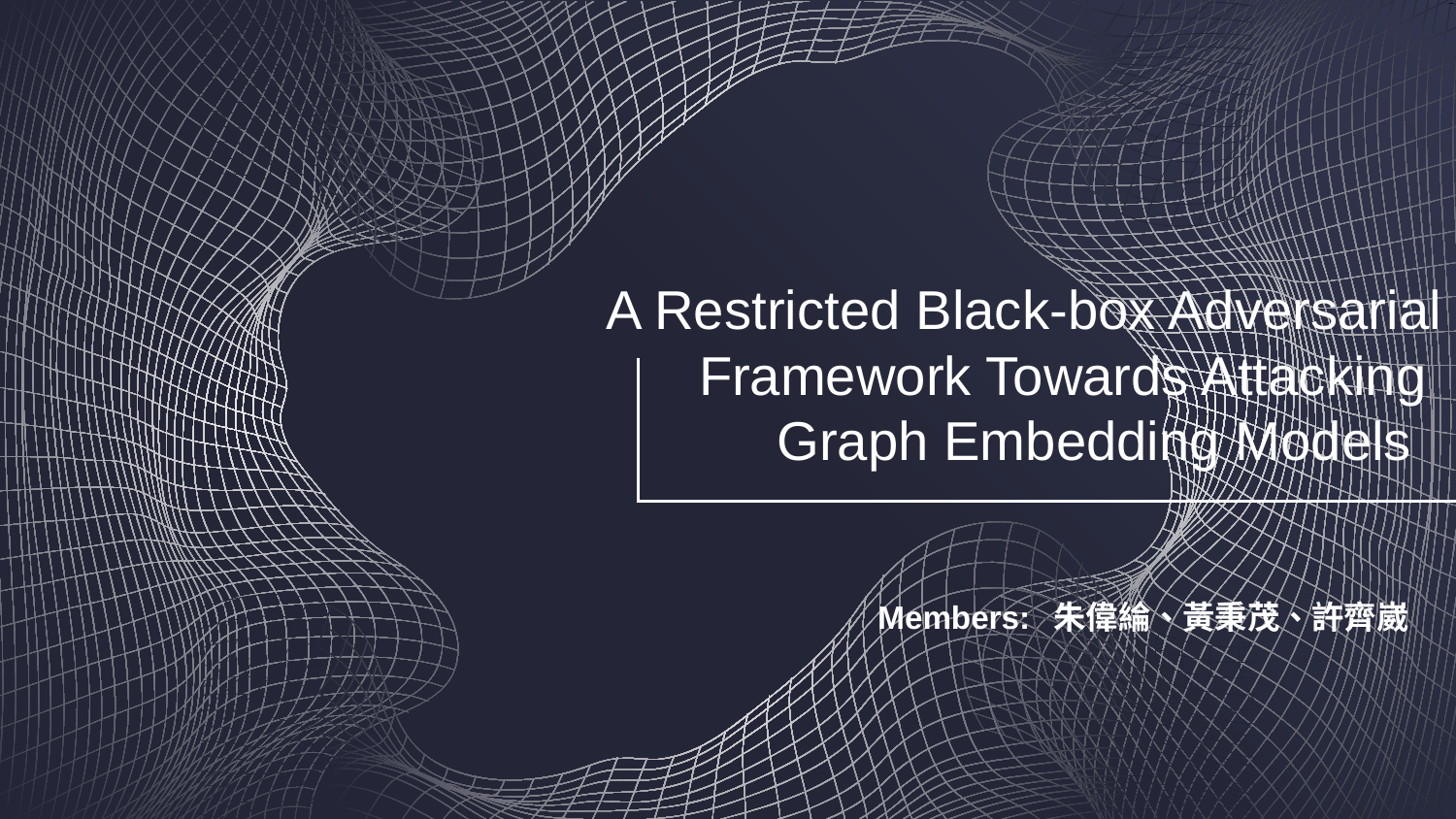

# A Restricted Black-box Adversarial Framework Towards Attacking
Graph Embedding Models
Members:  朱偉綸、黃秉茂、許齊崴